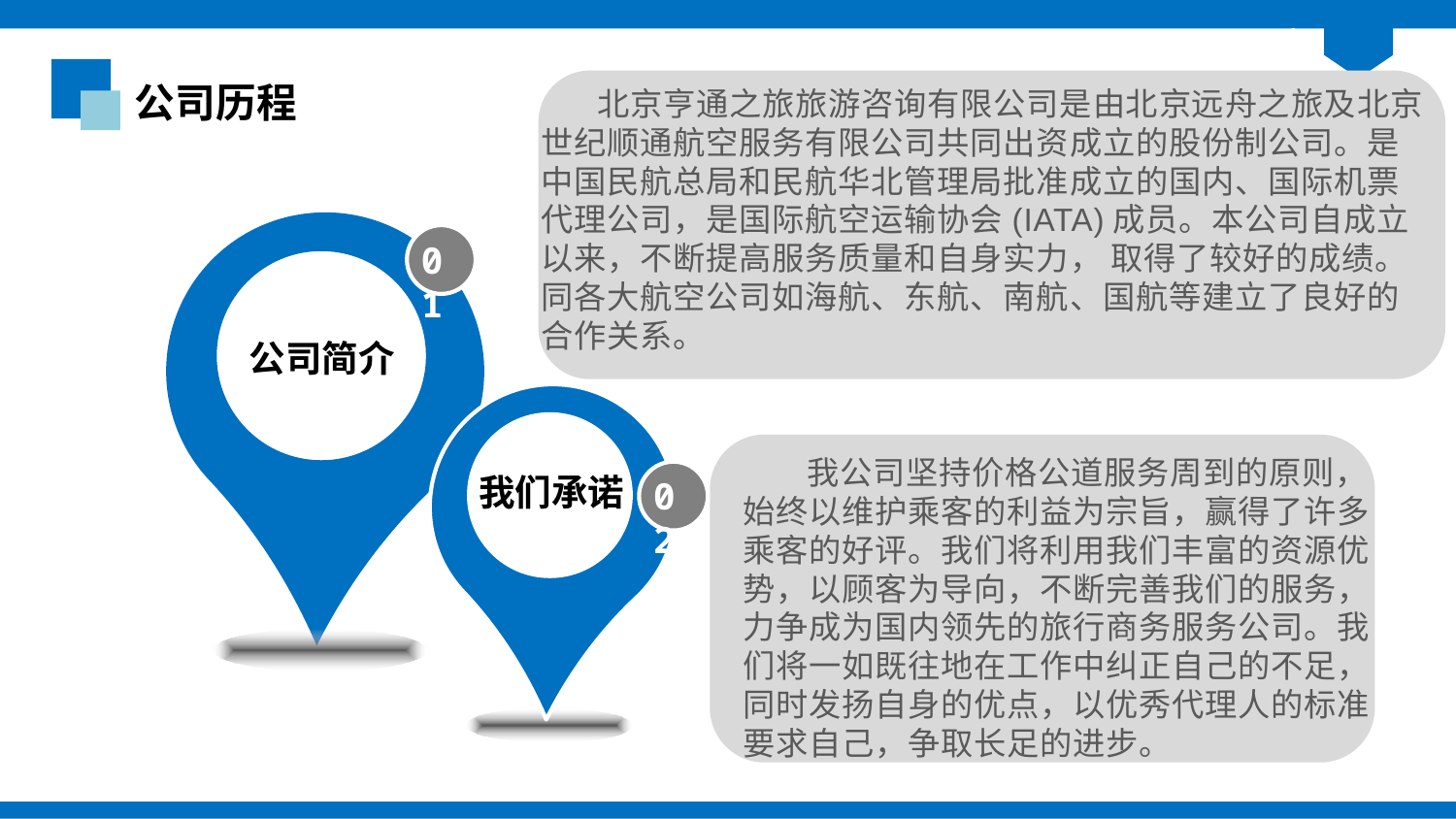

4

      北京亨通之旅旅游咨询有限公司是由北京远舟之旅及北京世纪顺通航空服务有限公司共同出资成立的股份制公司。是中国民航总局和民航华北管理局批准成立的国内、国际机票代理公司，是国际航空运输协会(IATA)成员。本公司自成立以来，不断提高服务质量和自身实力， 取得了较好的成绩。同各大航空公司如海航、东航、南航、国航等建立了良好的合作关系。

公司历程

公司简介

01

我们承诺

       我公司坚持价格公道服务周到的原则，始终以维护乘客的利益为宗旨，赢得了许多乘客的好评。我们将利用我们丰富的资源优势，以顾客为导向，不断完善我们的服务，力争成为国内领先的旅行商务服务公司。我们将一如既往地在工作中纠正自己的不足，同时发扬自身的优点，以优秀代理人的标准要求自己，争取长足的进步。

02